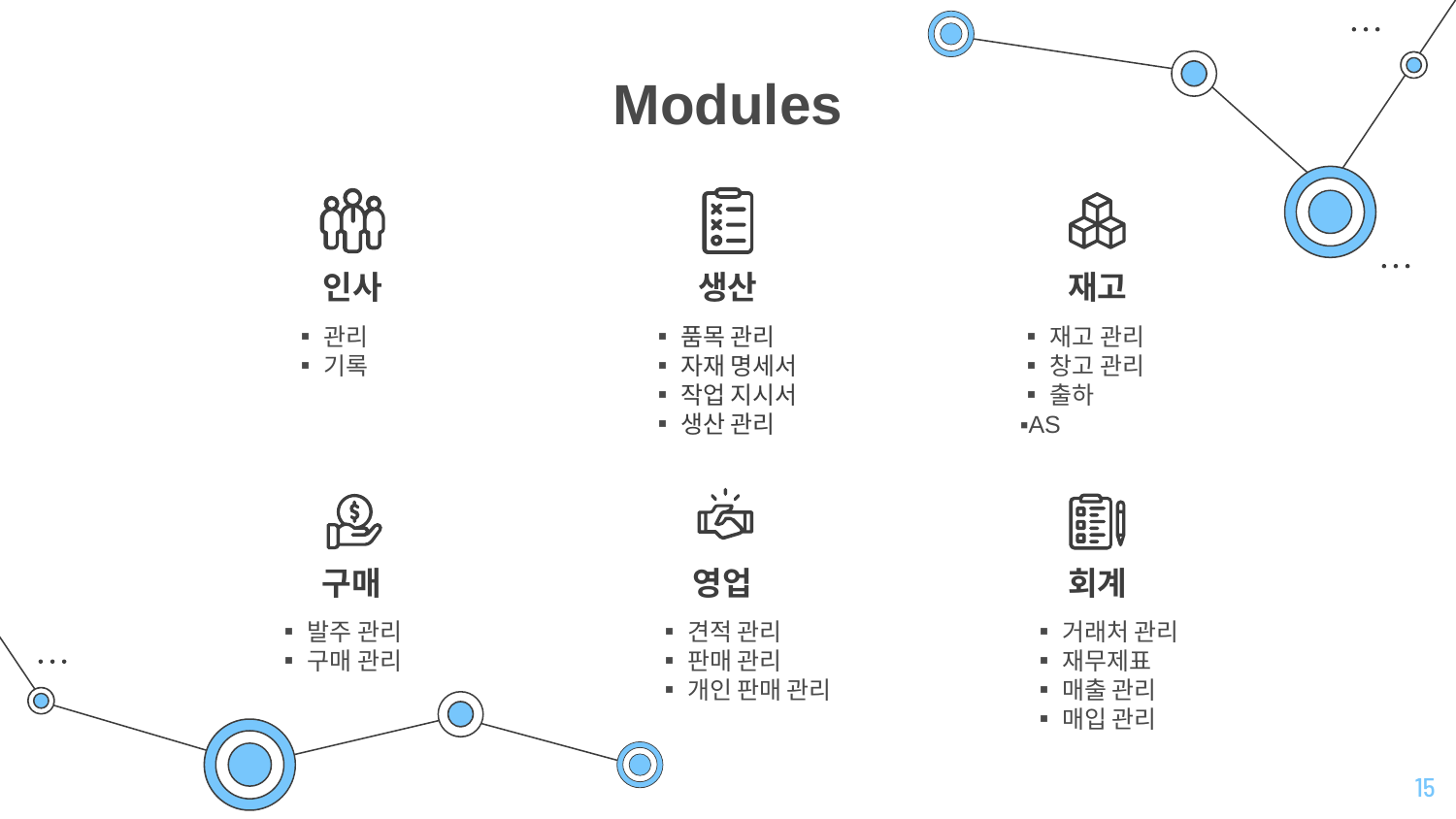

# Modules

인사
생산
재고
▪관리
▪기록
▪재고 관리
▪창고 관리
▪출하
▪AS

▪품목 관리
▪자재 명세서
▪작업 지시서
▪생산 관리

영업
회계
구매
▪발주 관리
▪구매 관리

▪견적 관리
▪판매 관리
▪개인 판매 관리
▪거래처 관리
▪재무제표
▪매출 관리
▪매입 관리
15